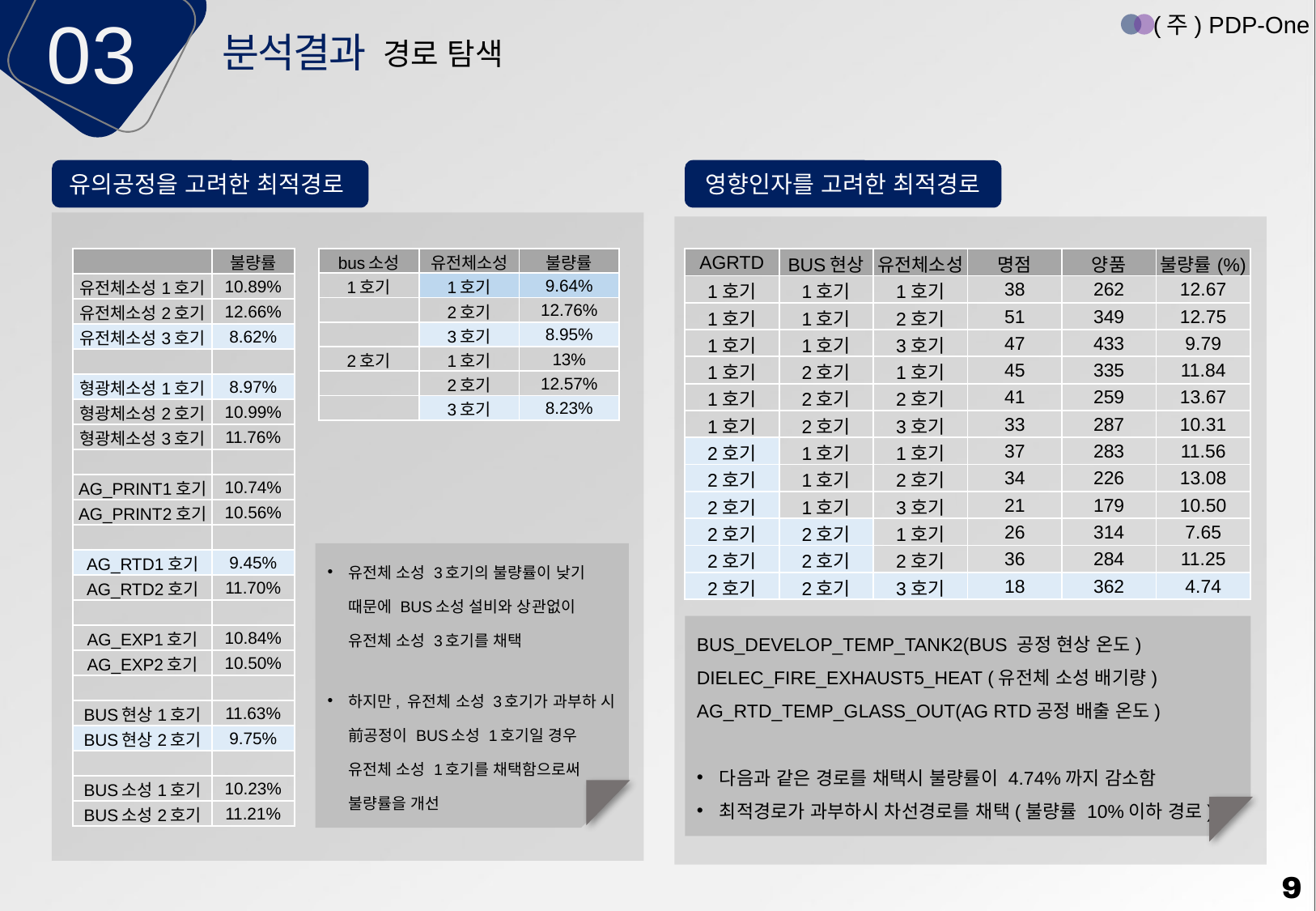

03
(주) PDP-One

분석결과
경로 탐색

영향인자를 고려한 최적경로
유의공정을 고려한 최적경로

|  | 불량률 |
| --- | --- |
| 유전체소성1호기 | 10.89% |
| 유전체소성2호기 | 12.66% |
| 유전체소성3호기 | 8.62% |
|  |  |
| 형광체소성1호기 | 8.97% |
| 형광체소성2호기 | 10.99% |
| 형광체소성3호기 | 11.76% |
|  |  |
| AG\_PRINT1호기 | 10.74% |
| AG\_PRINT2호기 | 10.56% |
|  |  |
| AG\_RTD1호기 | 9.45% |
| AG\_RTD2호기 | 11.70% |
|  |  |
| AG\_EXP1호기 | 10.84% |
| AG\_EXP2호기 | 10.50% |
|  |  |
| BUS현상1호기 | 11.63% |
| BUS현상2호기 | 9.75% |
|  |  |
| BUS소성1호기 | 10.23% |
| BUS소성2호기 | 11.21% |
| bus소성 | 유전체소성 | 불량률 |
| --- | --- | --- |
| 1호기 | 1호기 | 9.64% |
|  | 2호기 | 12.76% |
|  | 3호기 | 8.95% |
| 2호기 | 1호기 | 13% |
|  | 2호기 | 12.57% |
|  | 3호기 | 8.23% |
| AGRTD | BUS현상 | 유전체소성 | 명점 | 양품 | 불량률(%) |
| --- | --- | --- | --- | --- | --- |
| 1호기 | 1호기 | 1호기 | 38 | 262 | 12.67 |
| 1호기 | 1호기 | 2호기 | 51 | 349 | 12.75 |
| 1호기 | 1호기 | 3호기 | 47 | 433 | 9.79 |
| 1호기 | 2호기 | 1호기 | 45 | 335 | 11.84 |
| 1호기 | 2호기 | 2호기 | 41 | 259 | 13.67 |
| 1호기 | 2호기 | 3호기 | 33 | 287 | 10.31 |
| 2호기 | 1호기 | 1호기 | 37 | 283 | 11.56 |
| 2호기 | 1호기 | 2호기 | 34 | 226 | 13.08 |
| 2호기 | 1호기 | 3호기 | 21 | 179 | 10.50 |
| 2호기 | 2호기 | 1호기 | 26 | 314 | 7.65 |
| 2호기 | 2호기 | 2호기 | 36 | 284 | 11.25 |
| 2호기 | 2호기 | 3호기 | 18 | 362 | 4.74 |
유전체 소성 3호기의 불량률이 낮기 때문에 BUS소성 설비와 상관없이 유전체 소성 3호기를 채택

하지만, 유전체 소성 3호기가 과부하 시 前공정이 BUS소성 1호기일 경우 유전체 소성 1호기를 채택함으로써 불량률을 개선

BUS_DEVELOP_TEMP_TANK2(BUS 공정 현상 온도)
DIELEC_FIRE_EXHAUST5_HEAT (유전체 소성 배기량)
AG_RTD_TEMP_GLASS_OUT(AG RTD공정 배출 온도)

다음과 같은 경로를 채택시 불량률이 4.74%까지 감소함
최적경로가 과부하시 차선경로를 채택(불량률 10%이하 경로)

9